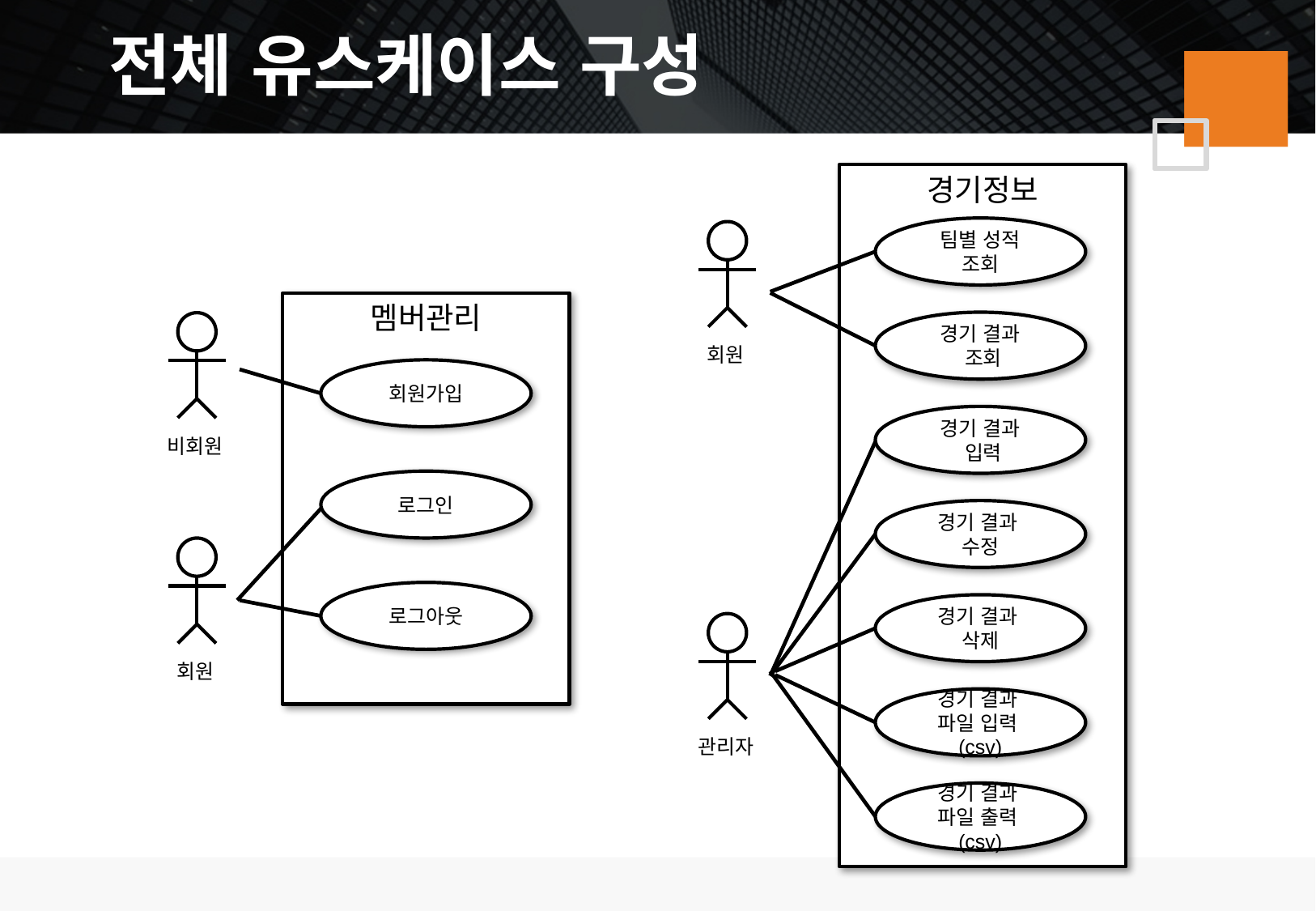

전체 유스케이스 구성
경기정보
팀별 성적
조회

회원
멤버관리
경기 결과
 조회

비회원
회원가입
경기 결과
 입력
로그인
경기 결과
수정

회원
로그아웃
경기 결과
삭제

관리자
경기 결과
파일 입력(csv)
경기 결과
파일 출력(csv)